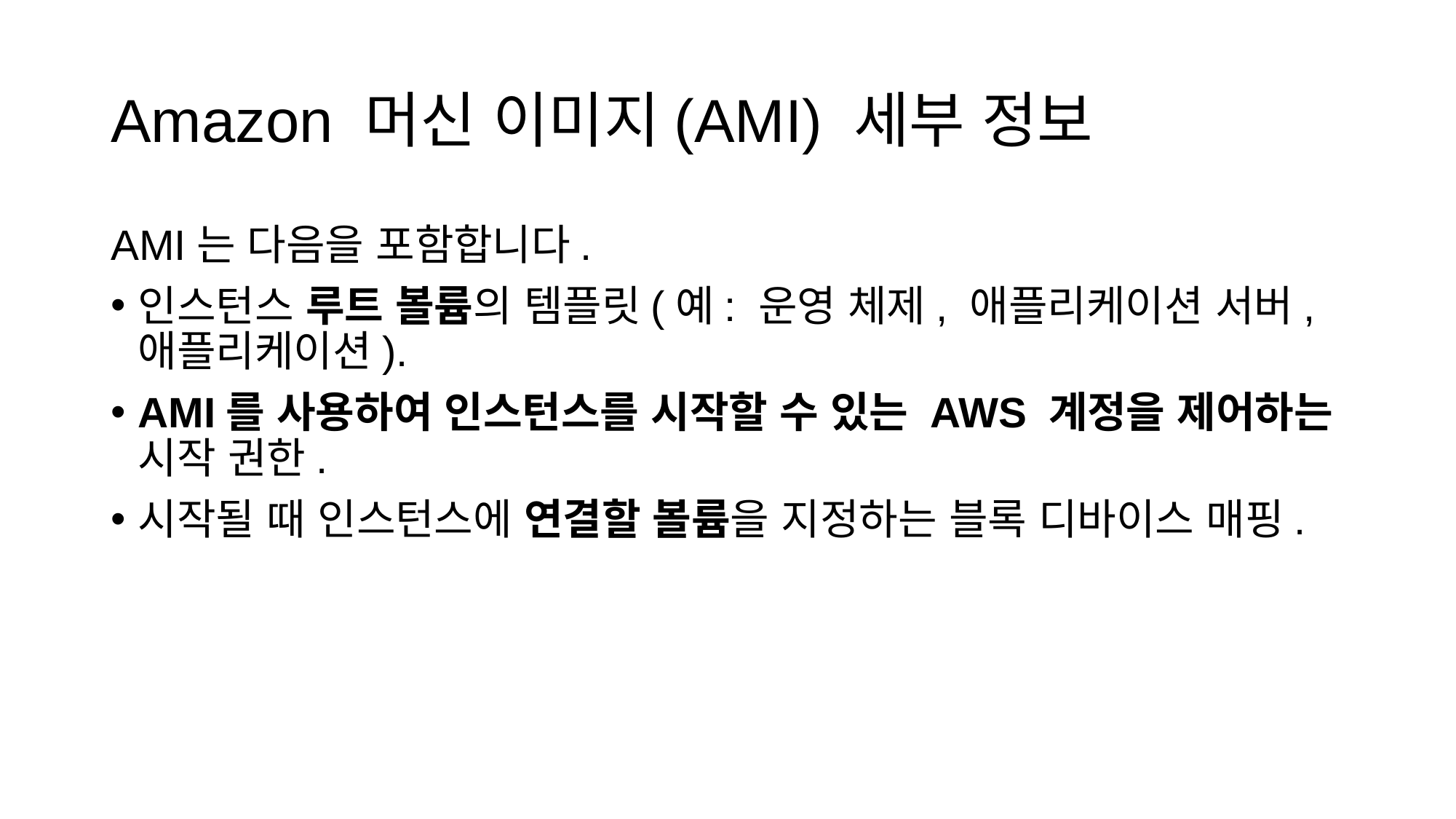

# Amazon 머신 이미지(AMI) 세부 정보
AMI는 다음을 포함합니다.
인스턴스 루트 볼륨의 템플릿(예: 운영 체제, 애플리케이션 서버, 애플리케이션).
AMI를 사용하여 인스턴스를 시작할 수 있는 AWS 계정을 제어하는 시작 권한.
시작될 때 인스턴스에 연결할 볼륨을 지정하는 블록 디바이스 매핑.